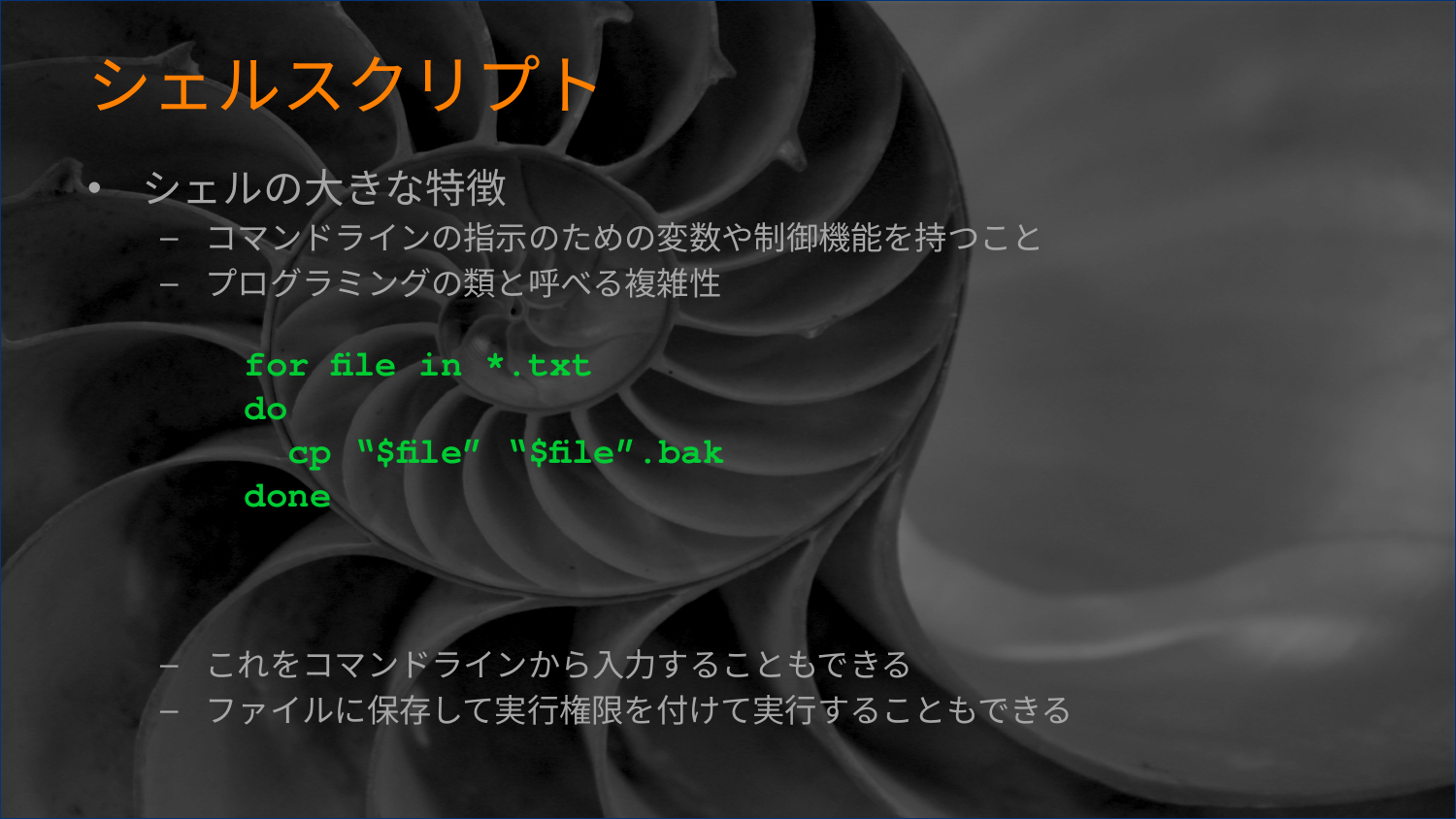

# シェルスクリプト
シェルの大きな特徴
コマンドラインの指示のための変数や制御機能を持つこと
プログラミングの類と呼べる複雑性

これをコマンドラインから入力することもできる
ファイルに保存して実行権限を付けて実行することもできる

for file in *.txt
do
  cp “$file” “$file”.bak
done